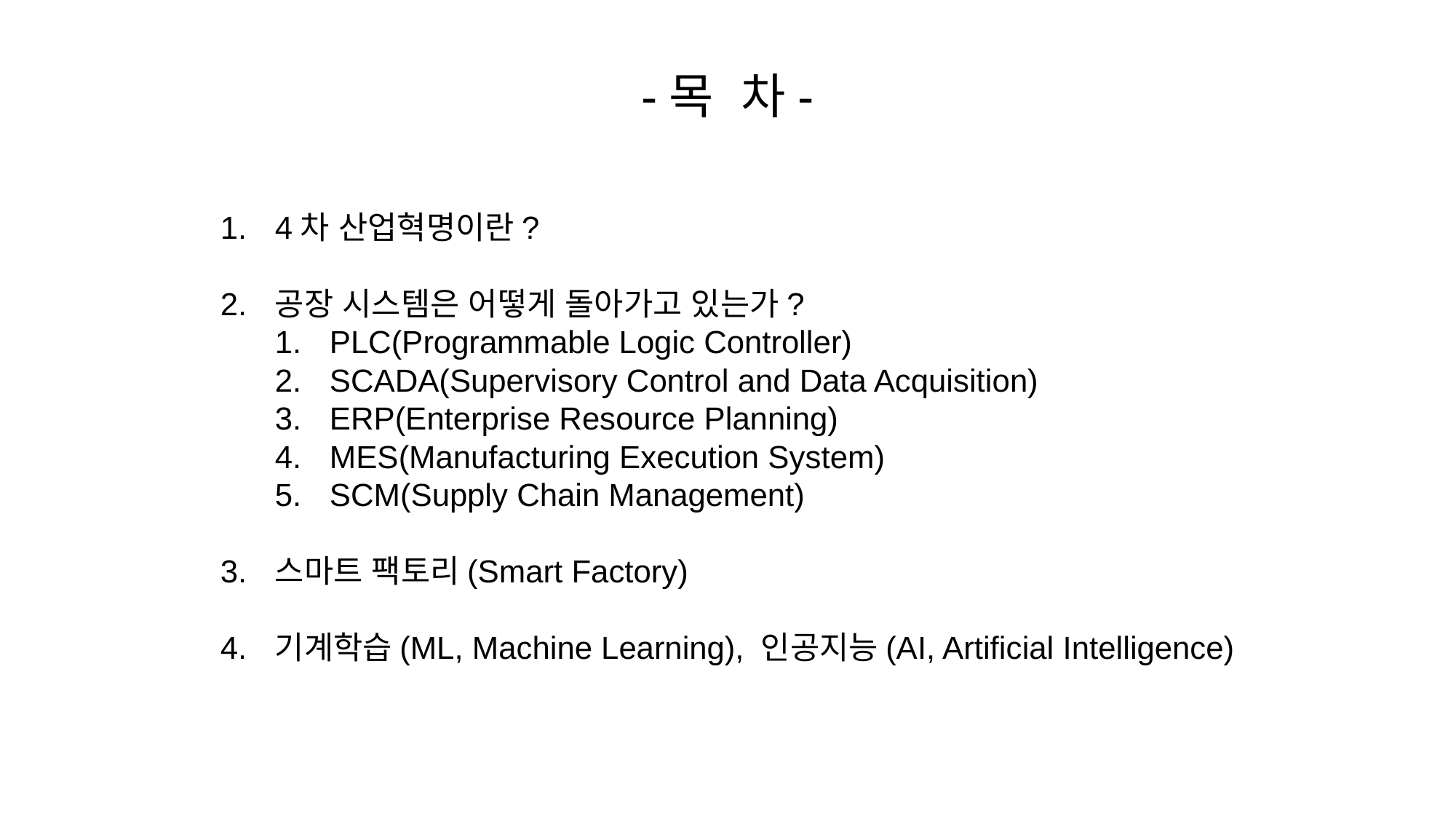

-목  차-
4차 산업혁명이란?

공장 시스템은 어떻게 돌아가고 있는가?
PLC(Programmable Logic Controller)
SCADA(Supervisory Control and Data Acquisition)
ERP(Enterprise Resource Planning)
MES(Manufacturing Execution System)
SCM(Supply Chain Management)

스마트 팩토리(Smart Factory)

기계학습(ML, Machine Learning), 인공지능(AI, Artificial Intelligence)